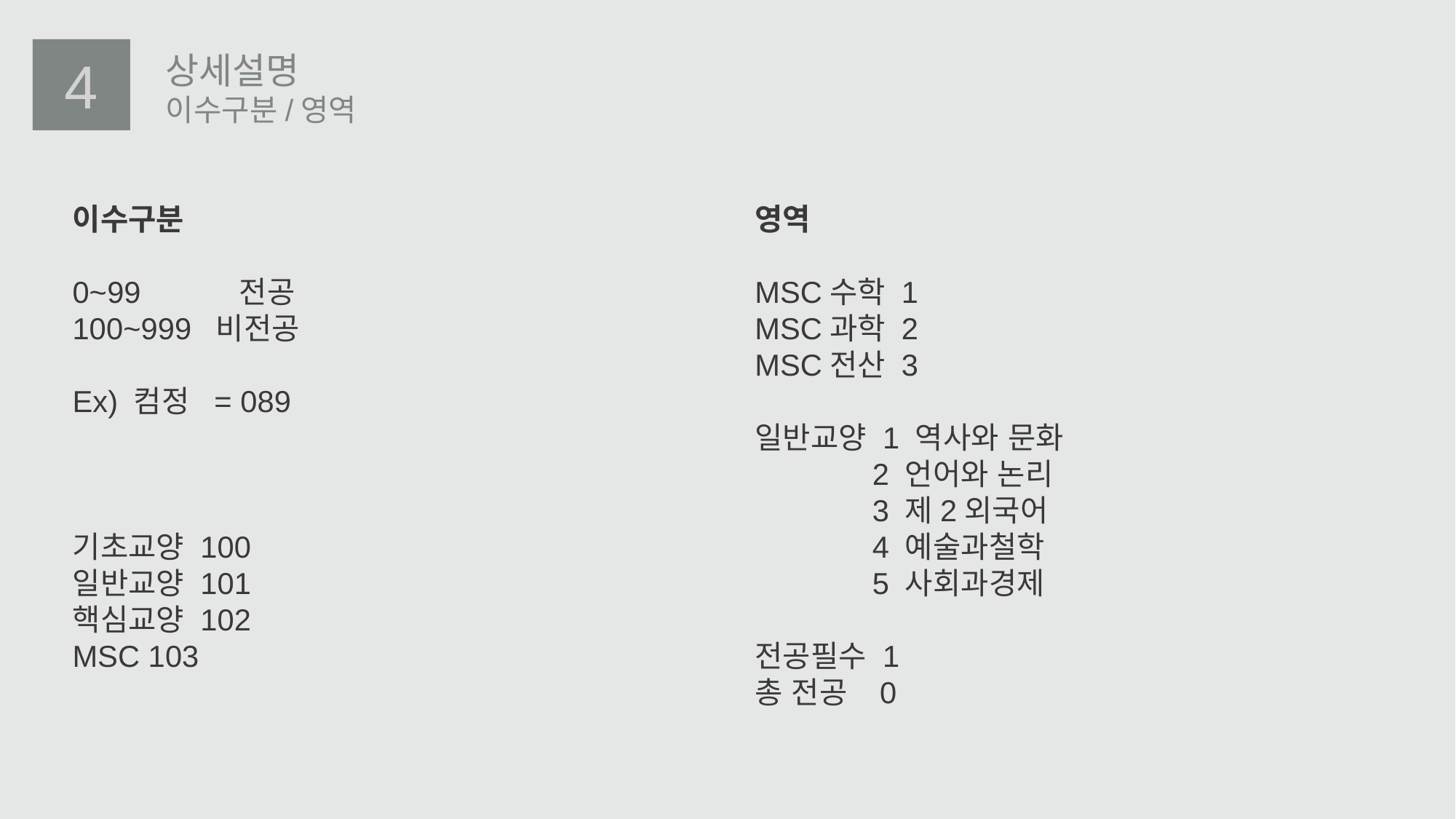

4
상세설명
이수구분/영역
이수구분

0~99	      전공
100~999  비전공

Ex) 컴정  = 089

기초교양 100
일반교양 101
핵심교양 102
MSC 103

영역

MSC수학 1
MSC과학 2
MSC전산 3

일반교양 1 역사와 문화
 	 2 언어와 논리
	 3 제2외국어
	 4 예술과철학
	 5 사회과경제

전공필수 1
총 전공	 0